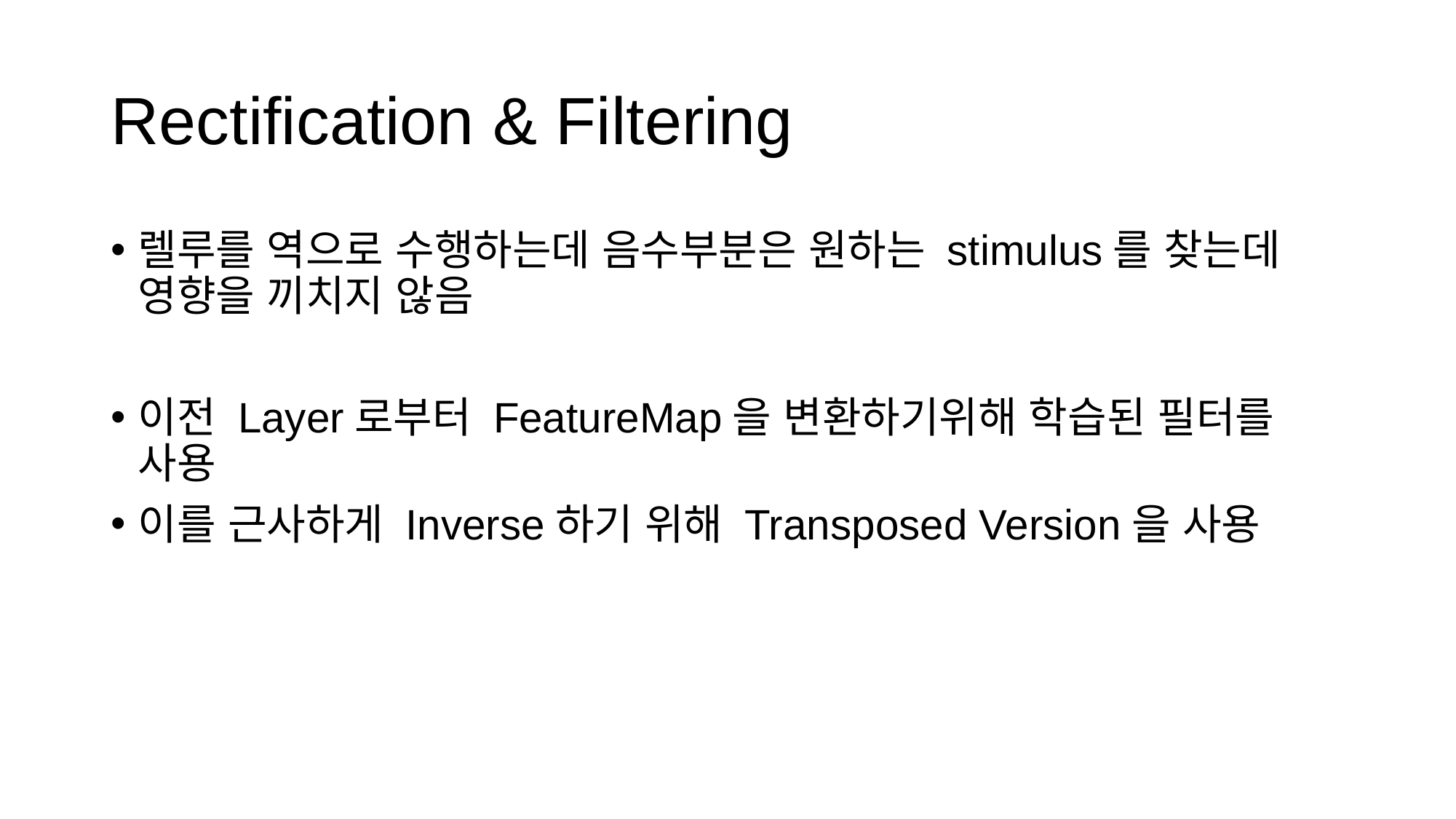

# Rectification & Filtering
렐루를 역으로 수행하는데 음수부분은 원하는 stimulus를 찾는데 영향을 끼치지 않음

이전 Layer로부터 FeatureMap을 변환하기위해 학습된 필터를 사용
이를 근사하게 Inverse하기 위해 Transposed Version을 사용